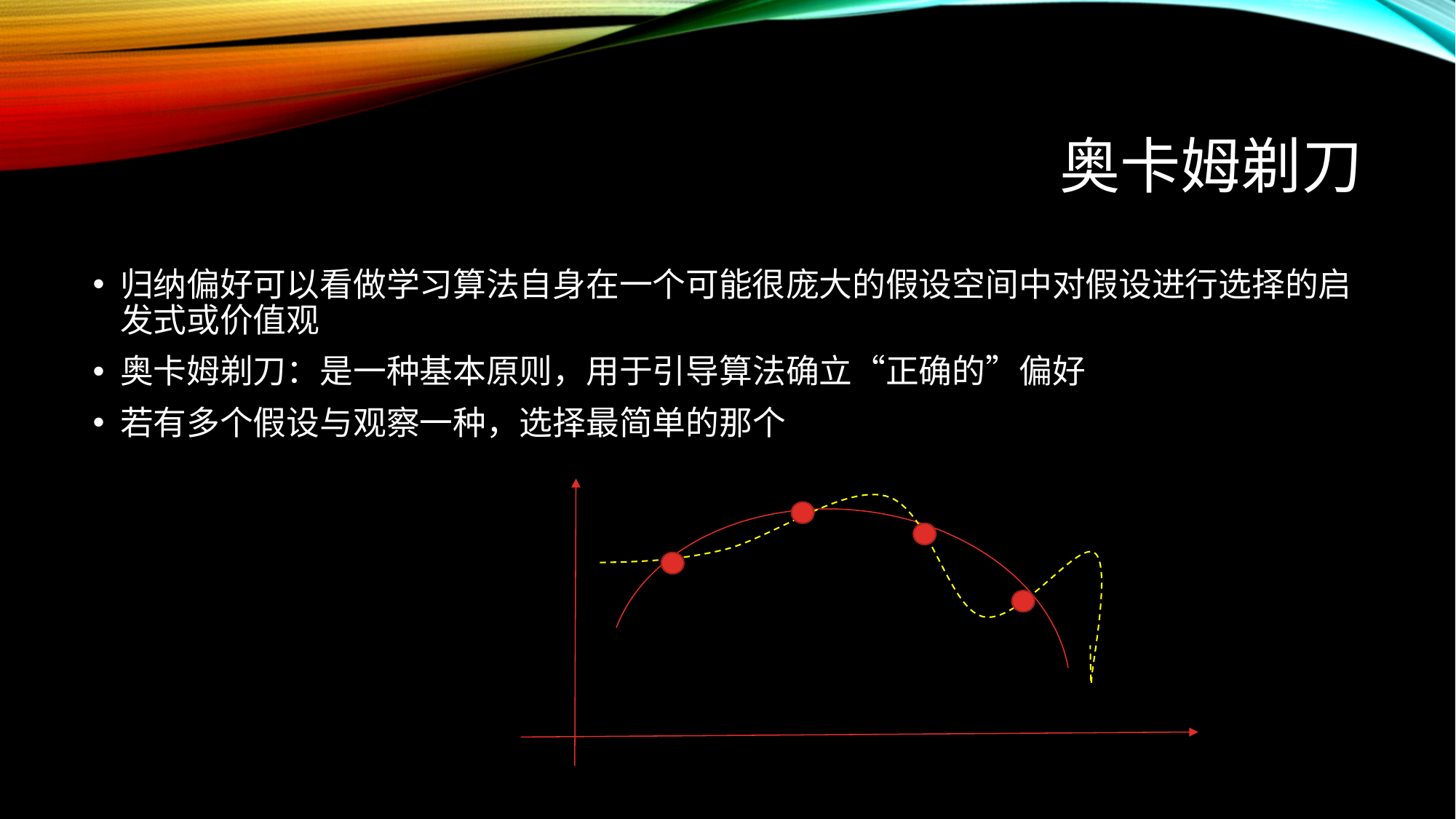

# 奥卡姆剃刀
归纳偏好可以看做学习算法自身在一个可能很庞大的假设空间中对假设进行选择的启发式或价值观
奥卡姆剃刀：是一种基本原则，用于引导算法确立“正确的”偏好
若有多个假设与观察一种，选择最简单的那个